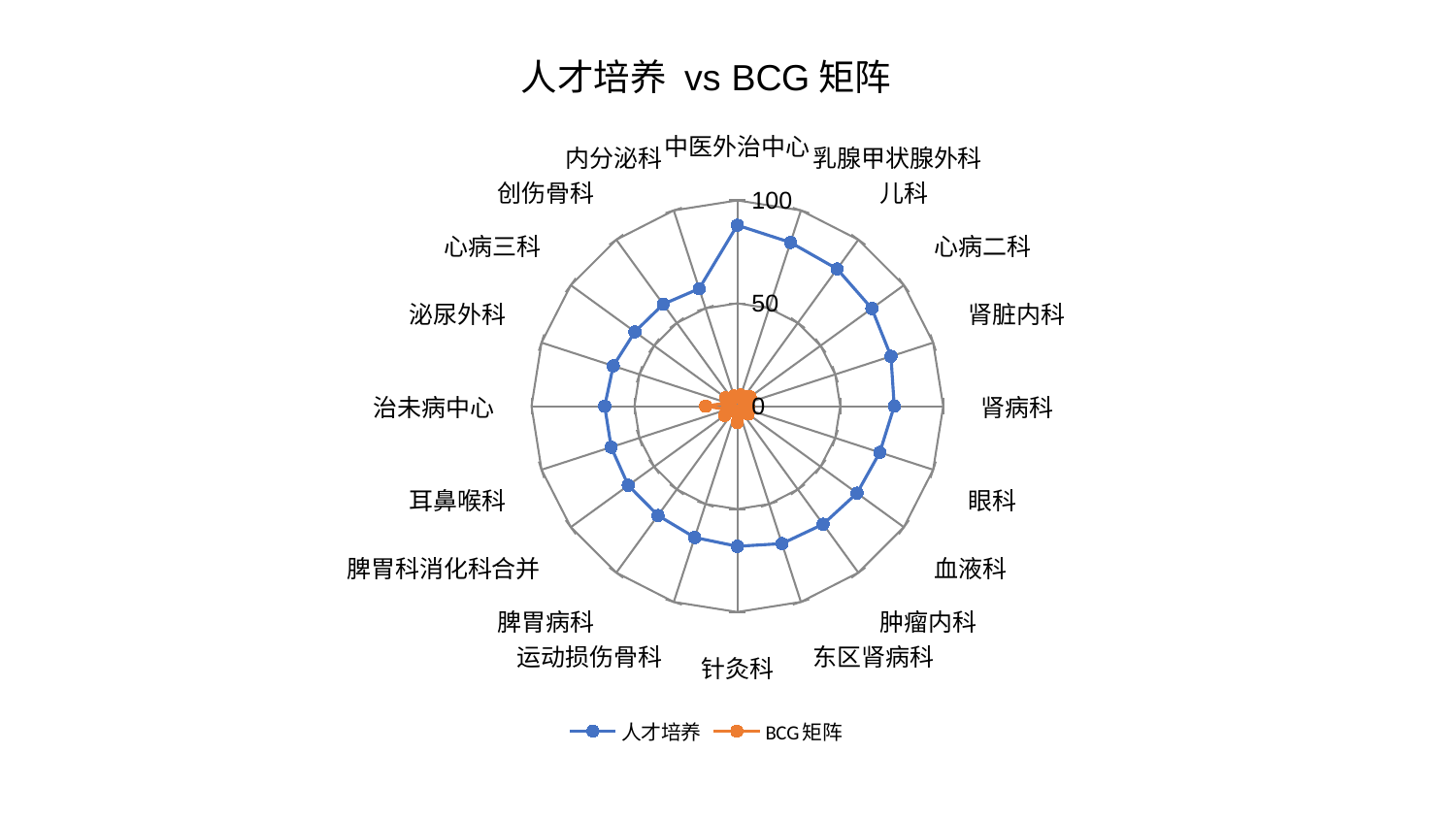

### Chart: 人才培养 vs BCG矩阵

| Category | 人才培养 | BCG矩阵 |
|---|---|---|
| 中医外治中心 | 87.92790889141907 | 4.464887282964815 |
| 乳腺甲状腺外科 | 83.6583282734611 | 5.698329115954263 |
| 儿科 | 82.44496719951864 | 5.866079692008593 |
| 心病二科 | 80.75448656323208 | 7.723158288271772 |
| 肾脏内科 | 78.47254634706248 | 3.4144681085155293 |
| 肾病科 | 76.20171853475715 | 5.359609478690252 |
| 眼科 | 72.74563137870429 | 3.098160353365285 |
| 血液科 | 71.8712285079899 | 6.5066604895971825 |
| 肿瘤内科 | 70.89754970578394 | 3.8679000416432174 |
| 东区肾病科 | 70.20741459060731 | 2.4773992735694104 |
| 针灸科 | 68.08527230006023 | 7.935428421951711 |
| 运动损伤骨科 | 67.08759836538768 | 3.0249353446161953 |
| 脾胃病科 | 65.61773307574866 | 2.504391779495822 |
| 脾胃科消化科合并 | 65.49827096171187 | 7.61532515629109 |
| 耳鼻喉科 | 64.45368229656556 | 5.31089910626712 |
| 治未病中心 | 64.42429765789629 | 15.384758393522361 |
| 泌尿外科 | 63.3930449339343 | 5.269266956684703 |
| 心病三科 | 61.50768573645549 | 6.924560122575553 |
| 创伤骨科 | 61.26081542097696 | 4.687478262198342 |
| 内分泌科 | 60.05166759938785 | 5.180012301200467 |
91